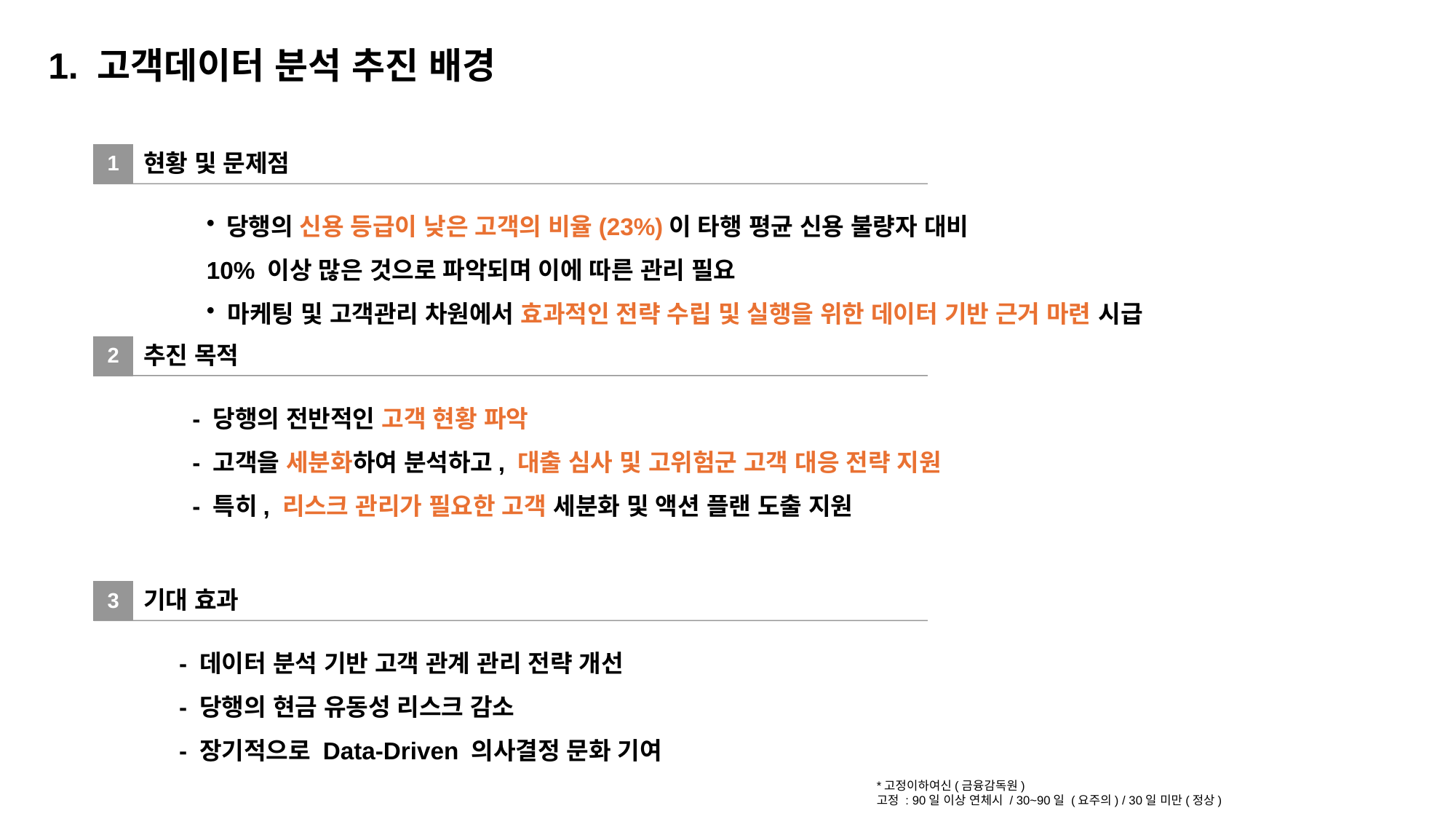

1. 고객데이터 분석 추진 배경
1
현황 및 문제점

 당행의 신용 등급이 낮은 고객의 비율(23%)이 타행 평균 신용 불량자 대비
10% 이상 많은 것으로 파악되며 이에 따른 관리 필요
 마케팅 및 고객관리 차원에서 효과적인 전략 수립 및 실행을 위한 데이터 기반 근거 마련 시급
2
추진 목적

- 당행의 전반적인 고객 현황 파악
- 고객을 세분화하여 분석하고, 대출 심사 및 고위험군 고객 대응 전략 지원
- 특히, 리스크 관리가 필요한 고객 세분화 및 액션 플랜 도출 지원
3
기대 효과

- 데이터 분석 기반 고객 관계 관리 전략 개선
- 당행의 현금 유동성 리스크 감소
- 장기적으로 Data-Driven 의사결정 문화 기여
*고정이하여신(금융감독원)
고정 : 90일 이상 연체시 / 30~90일 (요주의) / 30일 미만(정상)